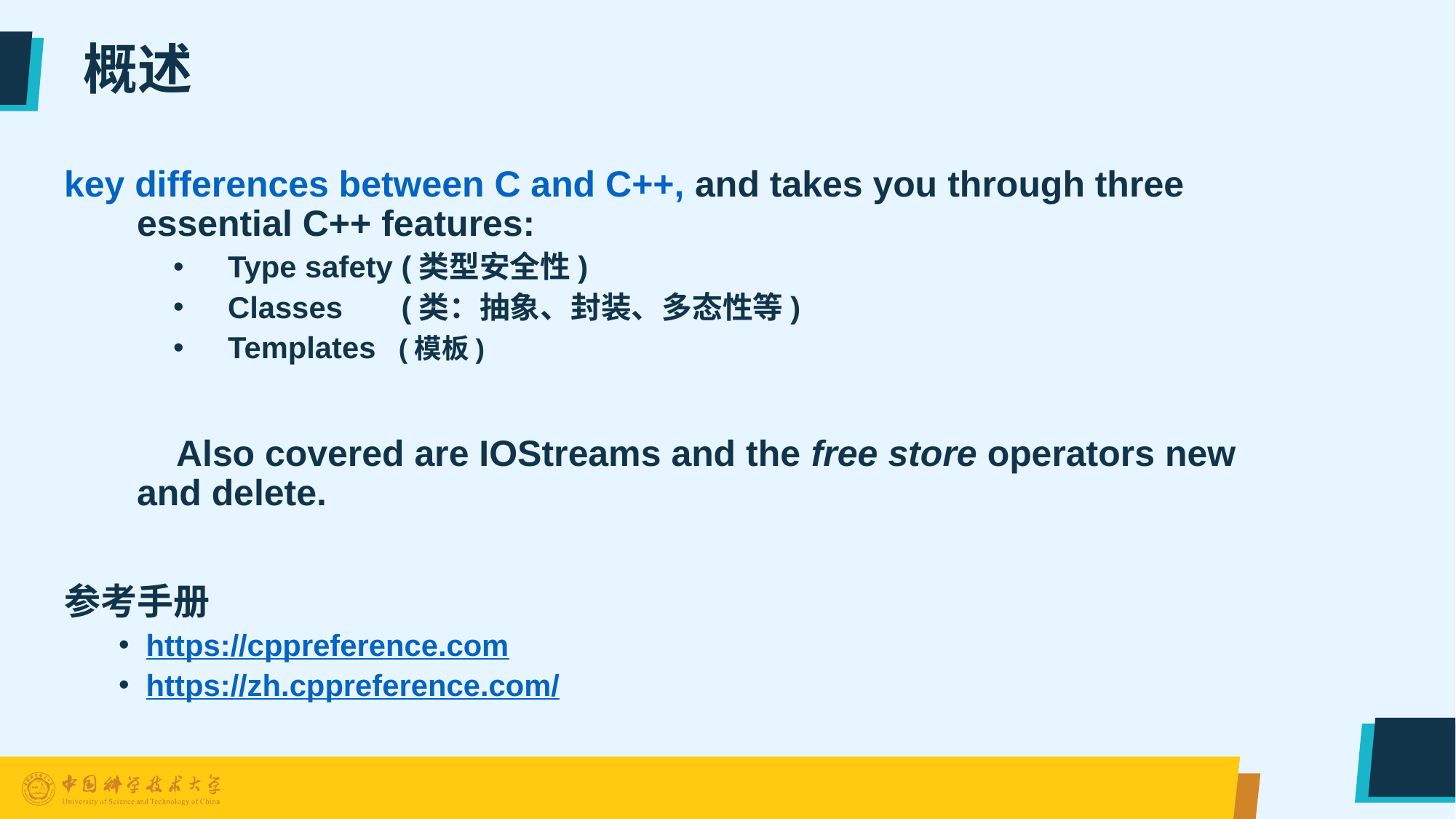

# 概述
key differences between C and C++, and takes you through three essential C++ features:
Type safety (类型安全性)
Classes       (类：抽象、封装、多态性等)
Templates   (模板)

           Also covered are IOStreams and the free store operators new and delete.

参考手册
https://cppreference.com
https://zh.cppreference.com/